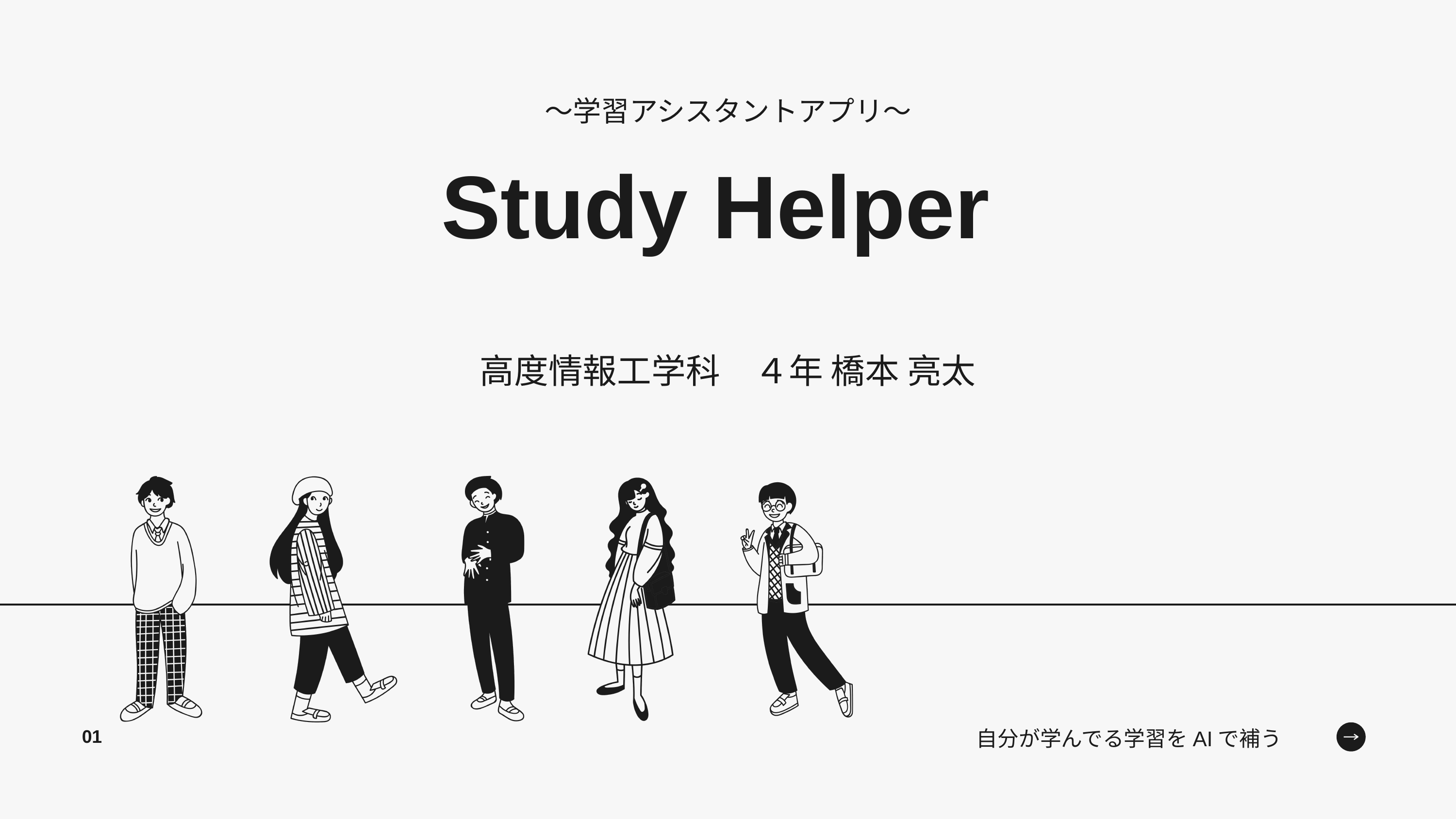

～学習アシスタントアプリ～
Study Helper
高度情報工学科　４年 橋本 亮太

自分が学んでる学習をAIで補う

01